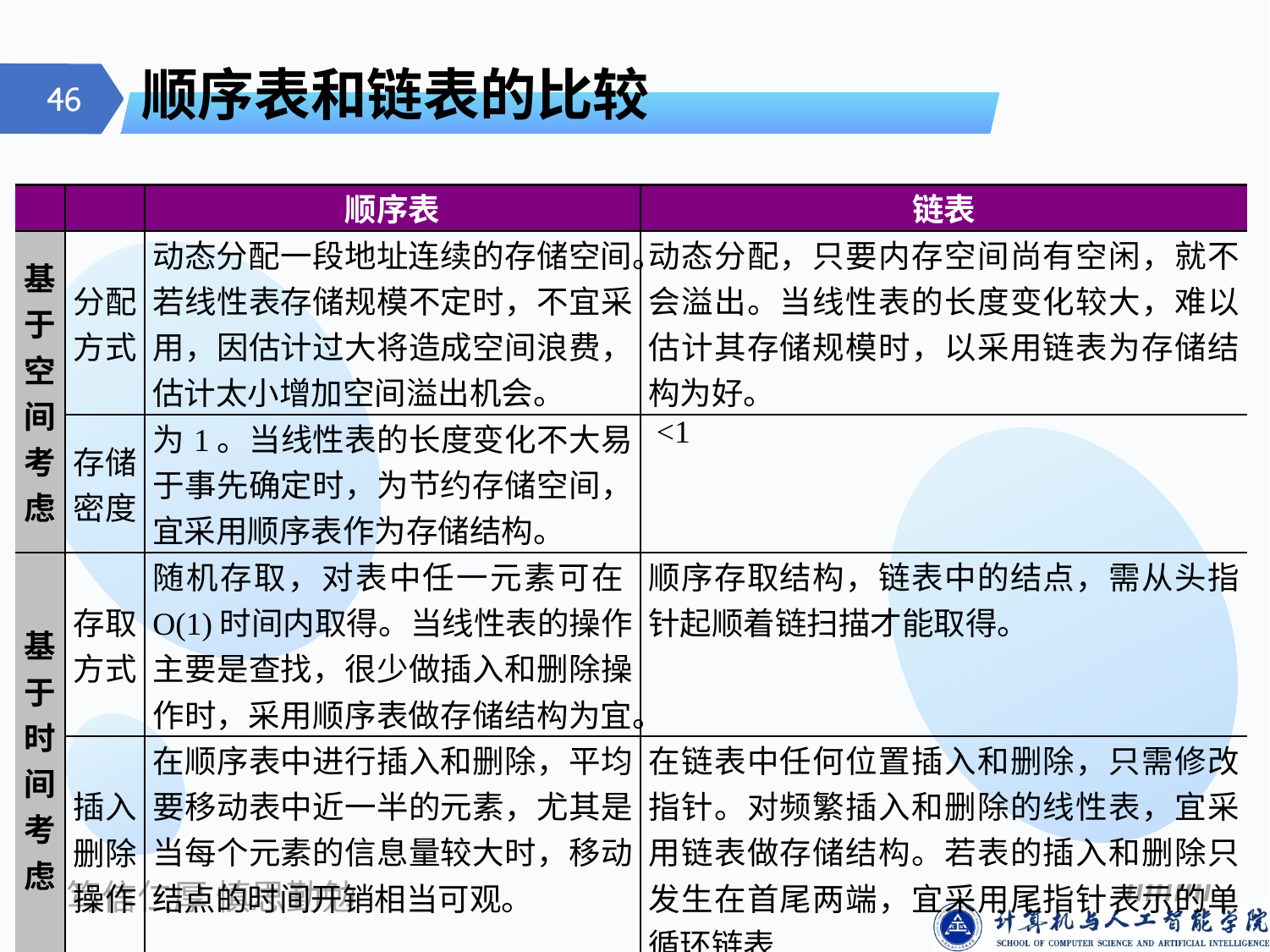

# 顺序表和链表的比较
|  |  | 顺序表 | 链表 |
| --- | --- | --- | --- |
| 基 于 空 间 考 虑 | 分配 方式 | 动态分配一段地址连续的存储空间。若线性表存储规模不定时，不宜采用，因估计过大将造成空间浪费，估计太小增加空间溢出机会。 | 动态分配，只要内存空间尚有空闲，就不会溢出。当线性表的长度变化较大，难以估计其存储规模时，以采用链表为存储结构为好。 |
|  | 存储密度 | 为1。当线性表的长度变化不大易于事先确定时，为节约存储空间，宜采用顺序表作为存储结构。 | <1 |
| 基于时间考虑 | 存取方式 | 随机存取，对表中任一元素可在O(1)时间内取得。当线性表的操作主要是查找，很少做插入和删除操作时，采用顺序表做存储结构为宜。 | 顺序存取结构，链表中的结点，需从头指针起顺着链扫描才能取得。 |
|  | 插入删除操作 | 在顺序表中进行插入和删除，平均要移动表中近一半的元素，尤其是当每个元素的信息量较大时，移动结点的时间开销相当可观。 | 在链表中任何位置插入和删除，只需修改指针。对频繁插入和删除的线性表，宜采用链表做存储结构。若表的插入和删除只发生在首尾两端，宜采用尾指针表示的单循环链表 |